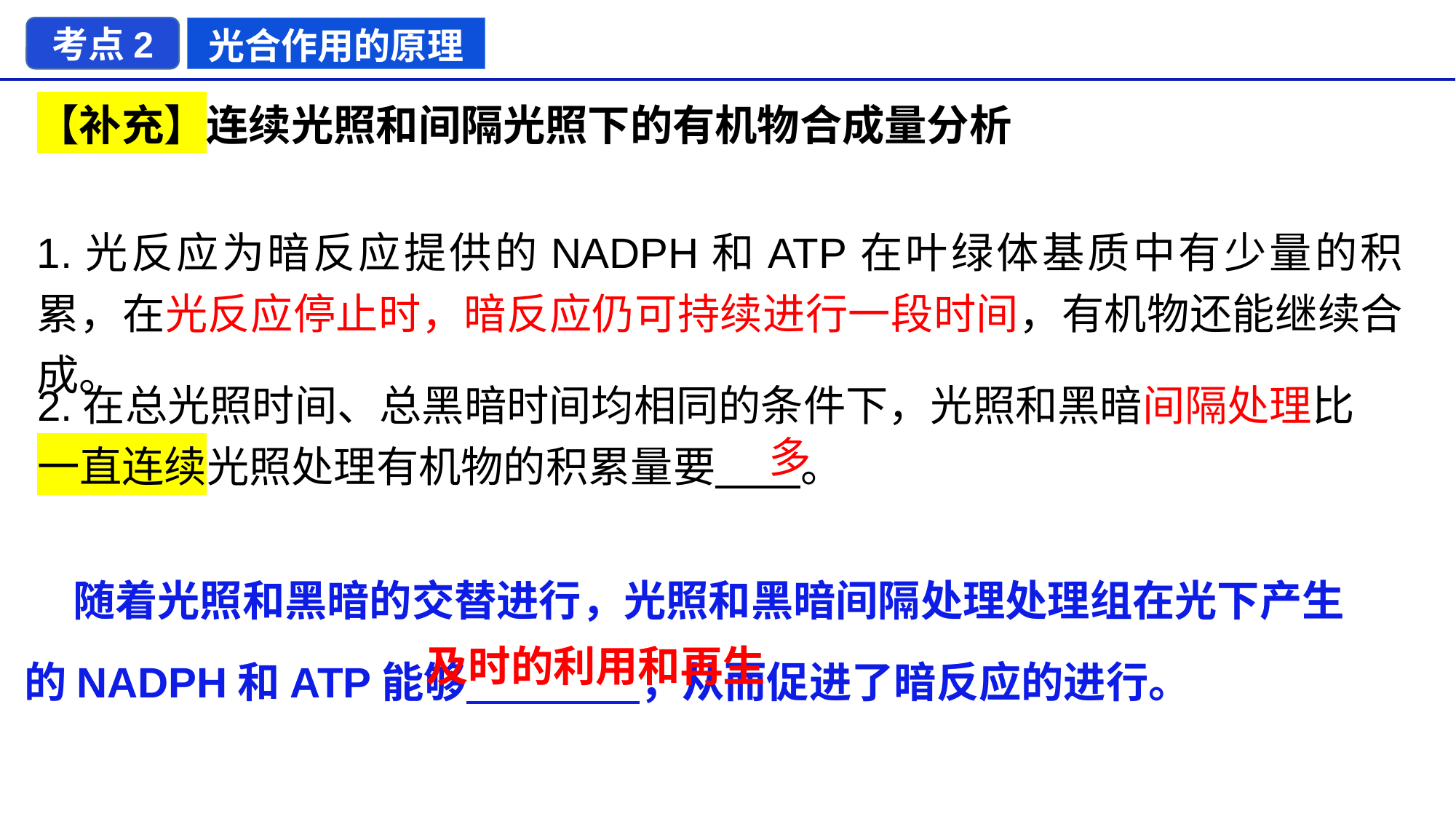

考点2
光合作用的原理

【补充】连续光照和间隔光照下的有机物合成量分析
1.光反应为暗反应提供的NADPH和ATP在叶绿体基质中有少量的积累，在光反应停止时，暗反应仍可持续进行一段时间，有机物还能继续合成。
2.在总光照时间、总黑暗时间均相同的条件下，光照和黑暗间隔处理比一直连续光照处理有机物的积累量要         。
多
    随着光照和黑暗的交替进行，光照和黑暗间隔处理处理组在光下产生的NADPH和ATP能够                  ，从而促进了暗反应的进行。
及时的利用和再生